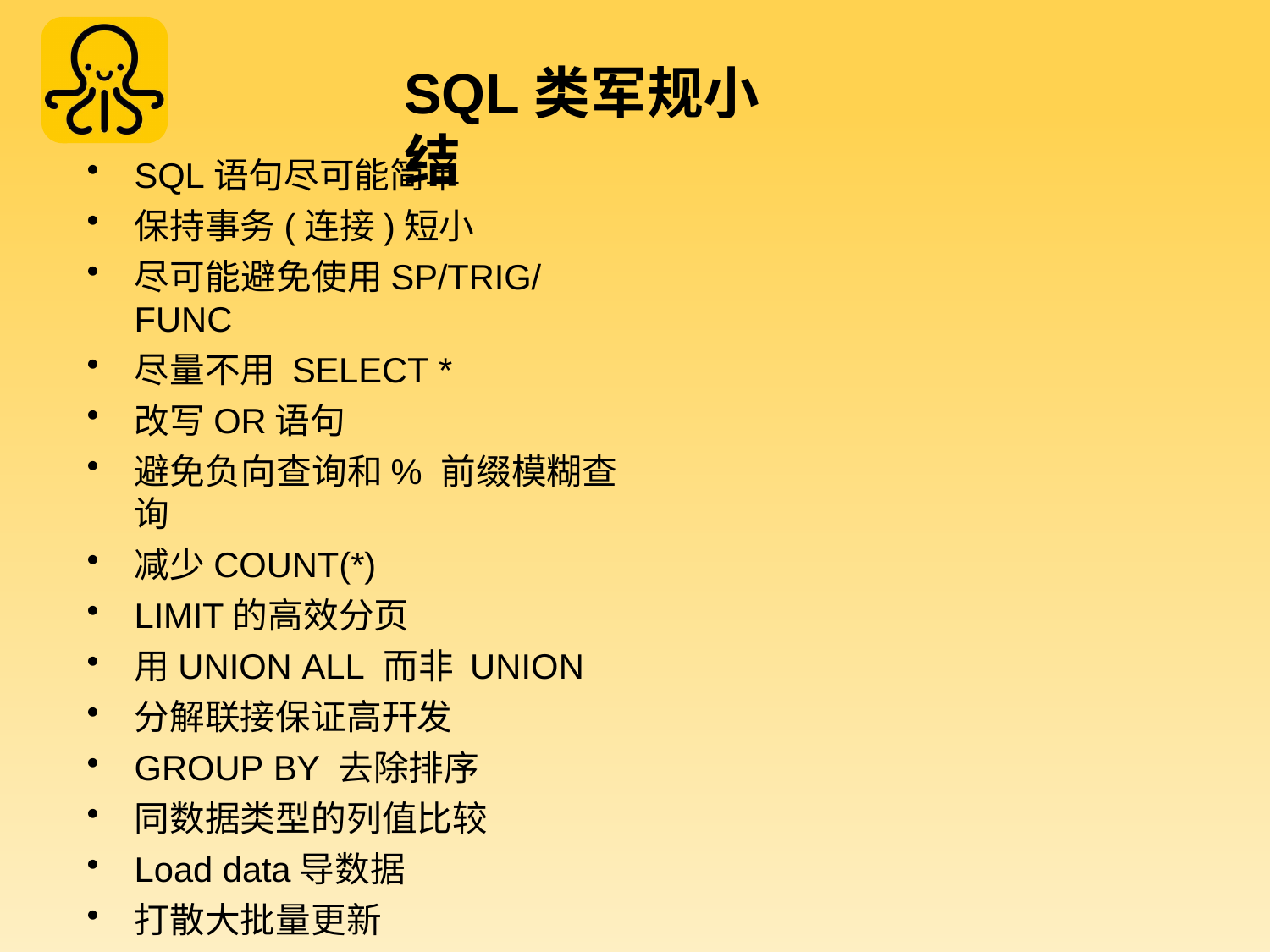

# SQL类军规小结
SQL语句尽可能简单
保持事务(连接)短小
尽可能避免使用SP/TRIG/FUNC
尽量不用 SELECT *
改写OR语句
避免负向查询和% 前缀模糊查询
减少COUNT(*)
LIMIT的高效分页
用UNION ALL 而非 UNION
分解联接保证高幵发
GROUP BY 去除排序
同数据类型的列值比较
Load data导数据
打散大批量更新
Know Every SQL！